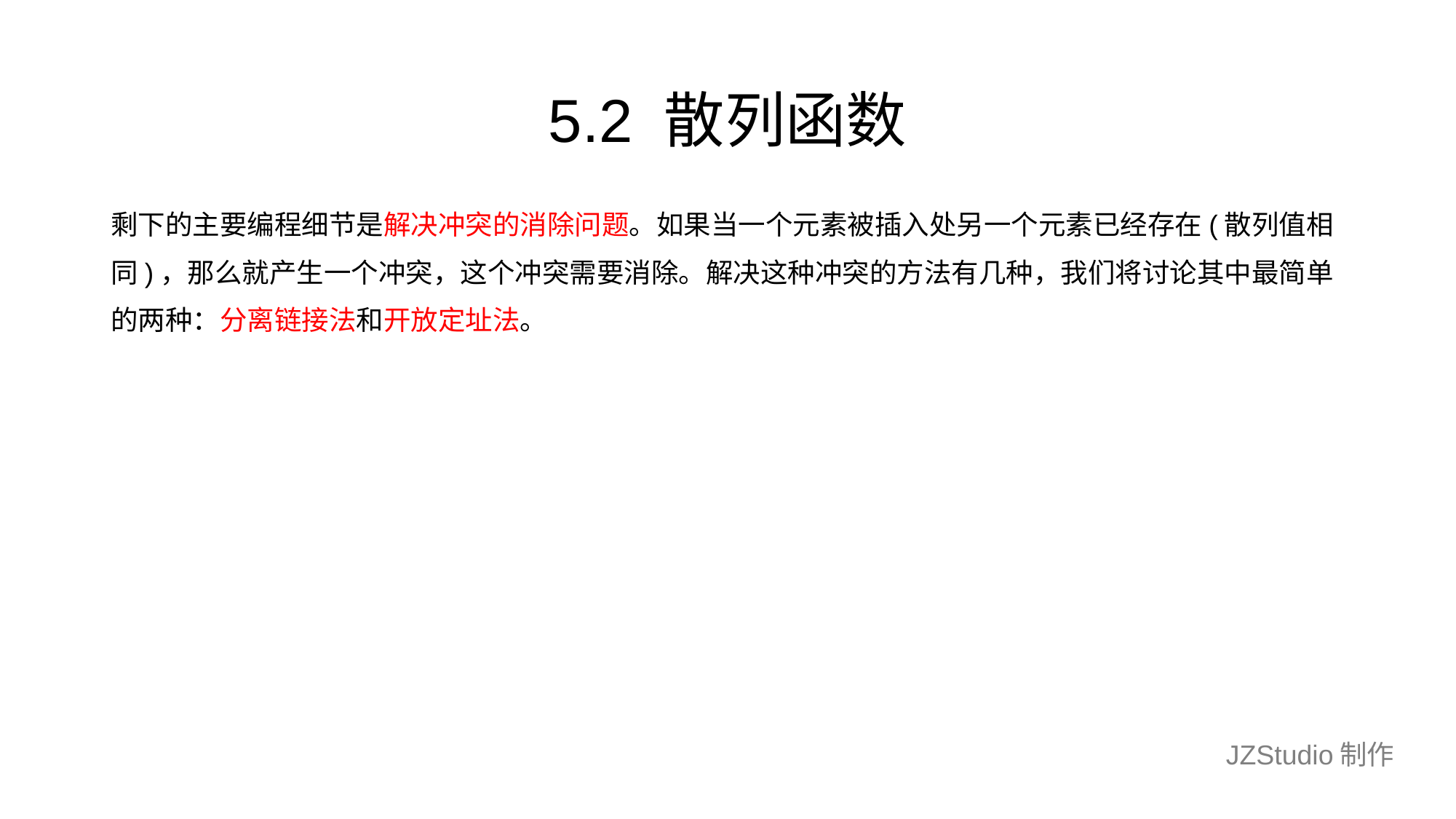

# 5.2 散列函数
剩下的主要编程细节是解决冲突的消除问题。如果当一个元素被插入处另一个元素已经存在(散列值相
同)，那么就产生一个冲突，这个冲突需要消除。解决这种冲突的方法有几种，我们将讨论其中最简单
的两种：分离链接法和开放定址法。